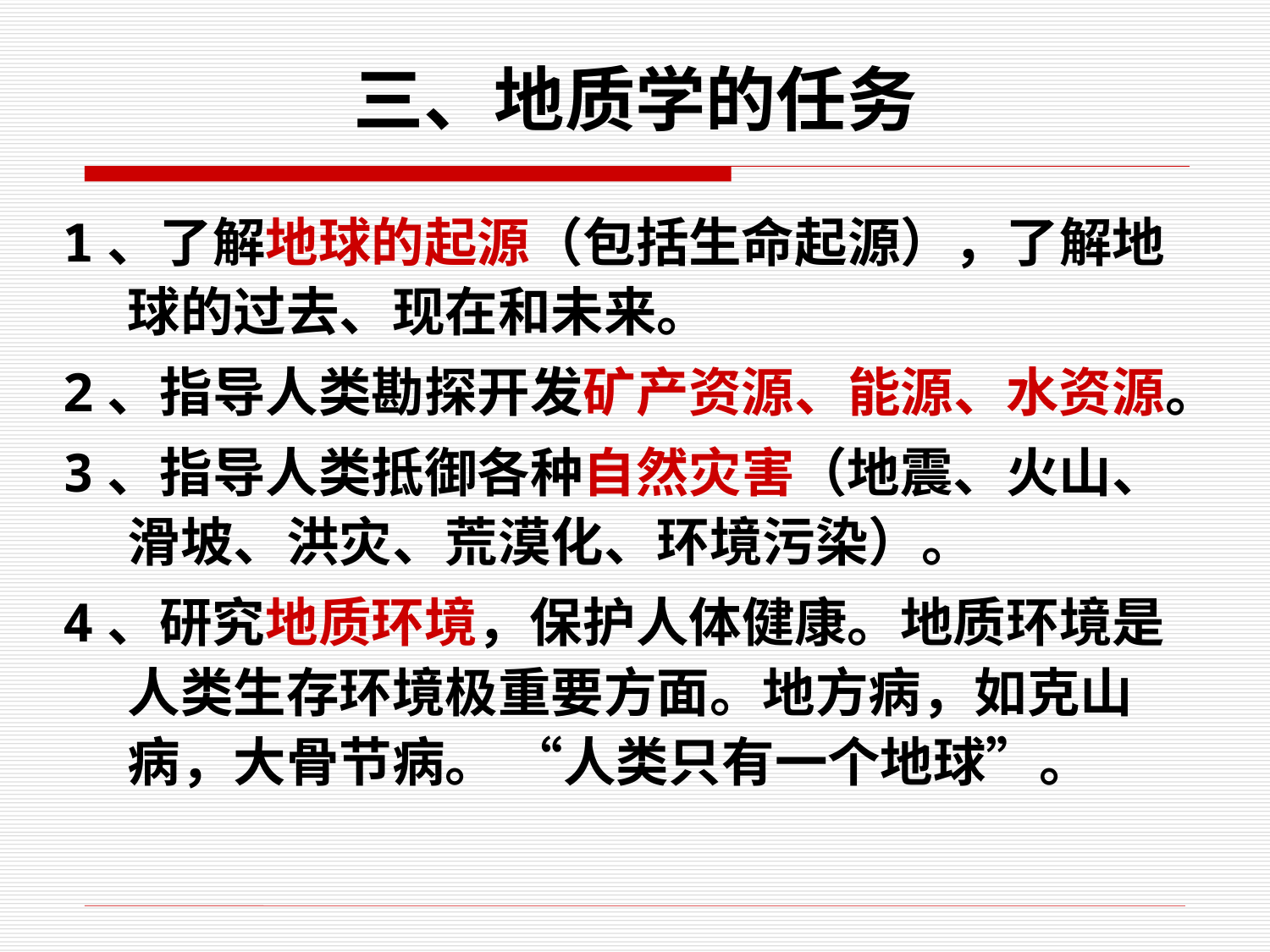

三、地质学的任务
1、了解地球的起源（包括生命起源），了解地球的过去、现在和未来。
2、指导人类勘探开发矿产资源、能源、水资源。
3、指导人类抵御各种自然灾害（地震、火山、滑坡、洪灾、荒漠化、环境污染）。
4、研究地质环境，保护人体健康。地质环境是人类生存环境极重要方面。地方病，如克山病，大骨节病。 “人类只有一个地球”。